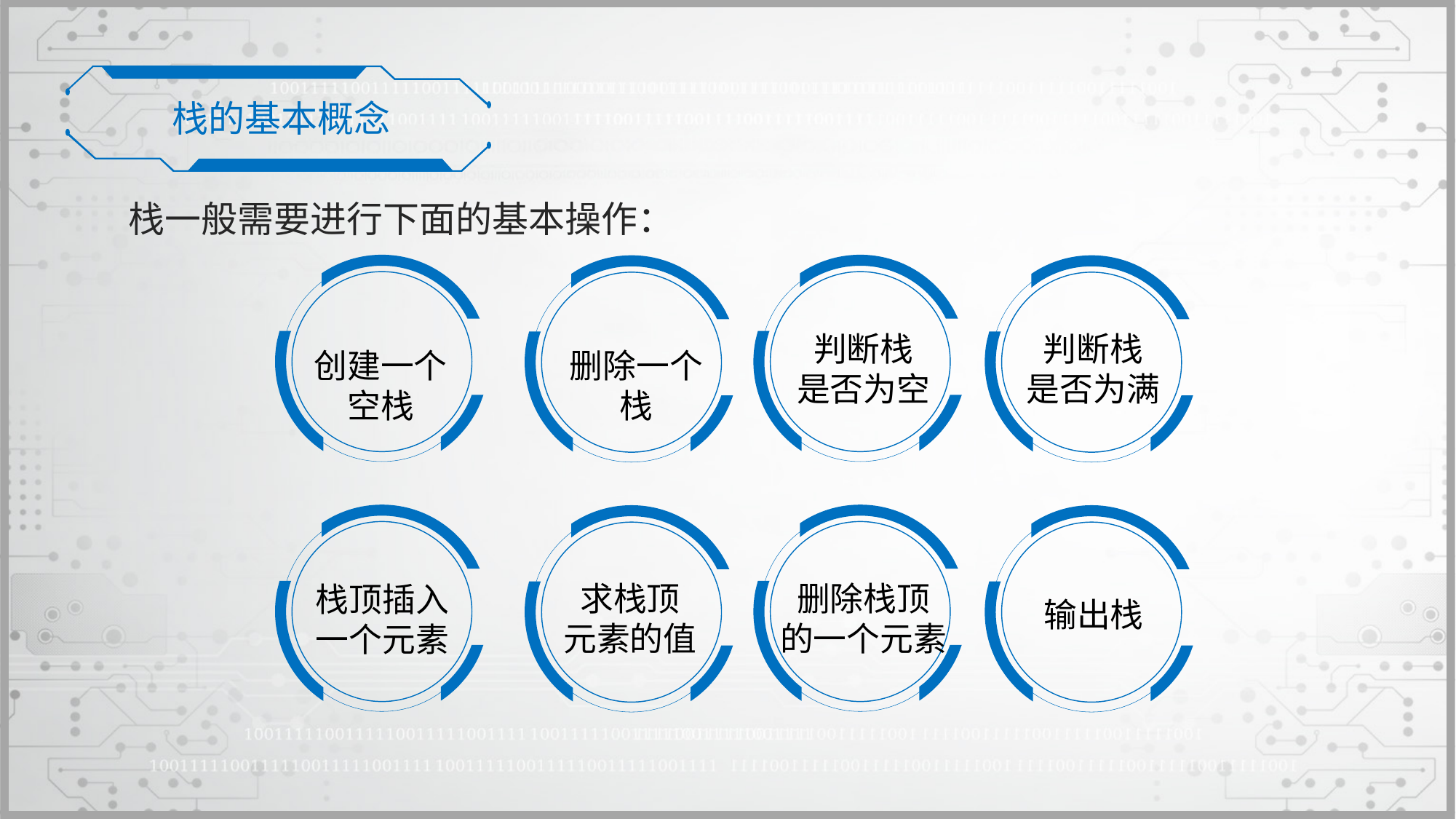

栈的基本概念
栈一般需要进行下面的基本操作：

创建一个
空栈

判断栈
是否为空

删除一个
栈

判断栈
是否为满

栈顶插入
一个元素

删除栈顶
的一个元素

求栈顶
元素的值

输出栈